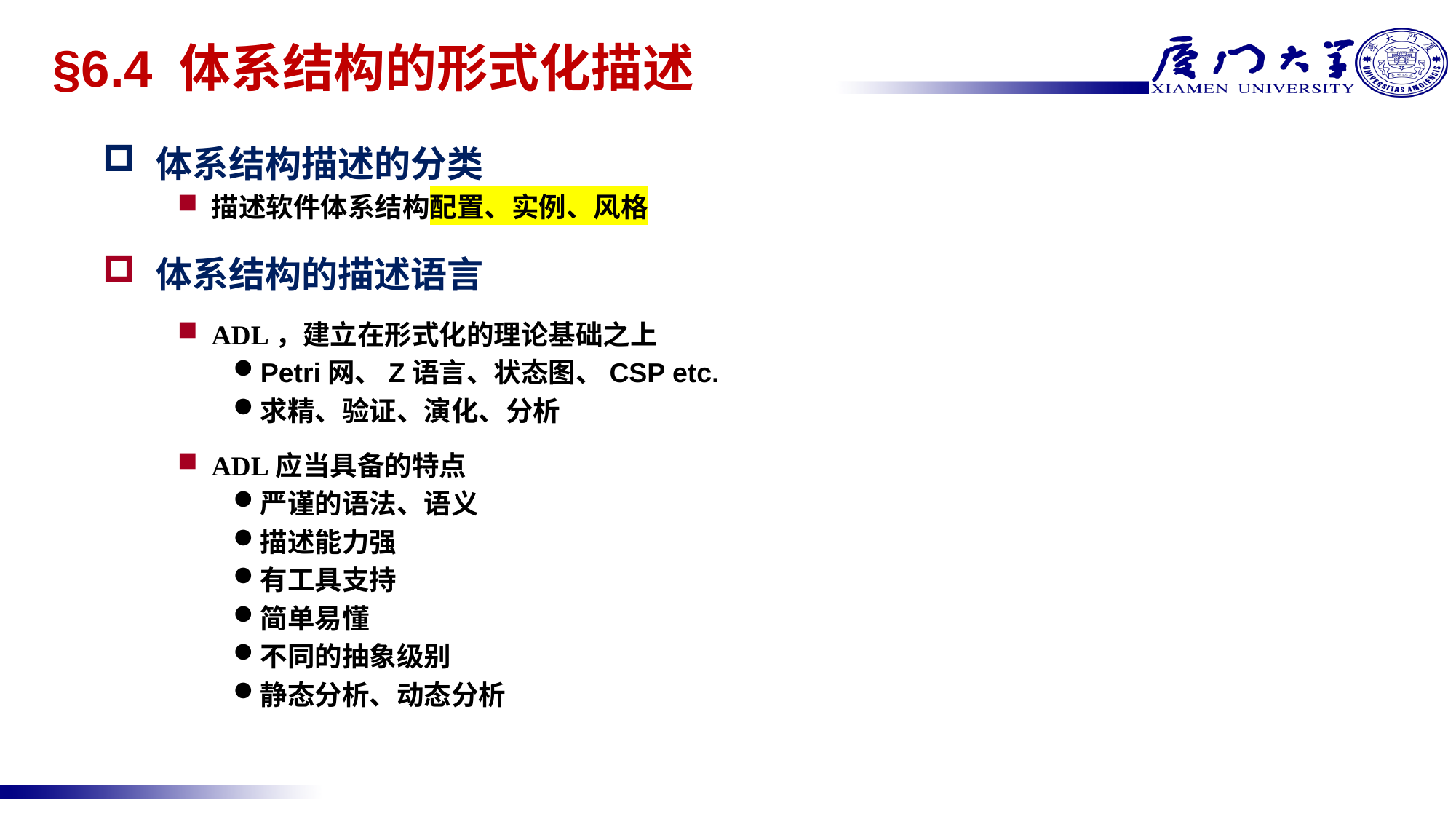

# §6.4 体系结构的形式化描述
体系结构描述的分类
描述软件体系结构配置、实例、风格
体系结构的描述语言
ADL，建立在形式化的理论基础之上
Petri网、Z语言、状态图、CSP etc.
求精、验证、演化、分析
ADL应当具备的特点
严谨的语法、语义
描述能力强
有工具支持
简单易懂
不同的抽象级别
静态分析、动态分析